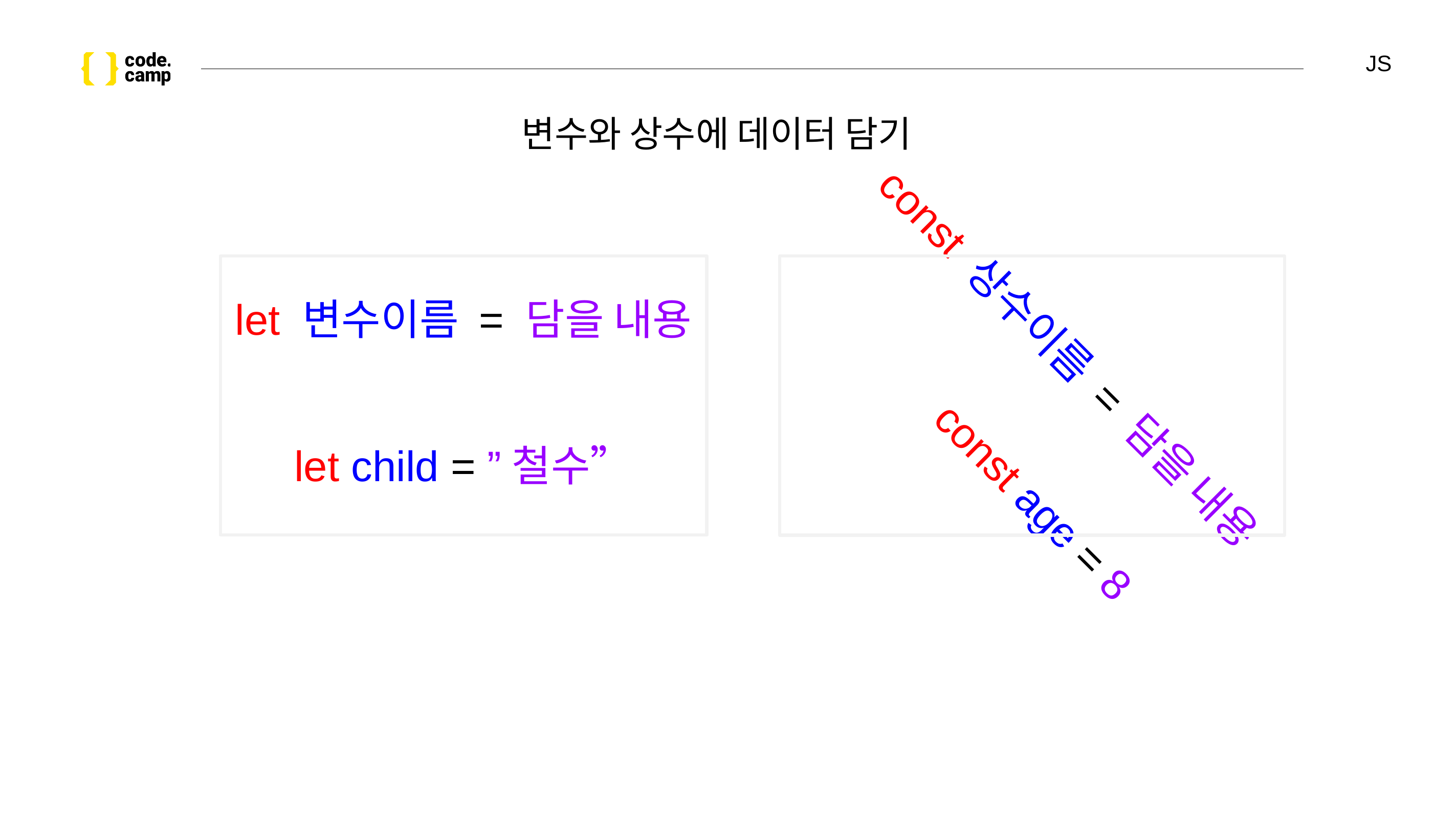

# JS

변수와 상수에 데이터 담기

const 상수이름 = 담을 내용
const age = 8

let 변수이름 = 담을 내용
let child = ”철수”